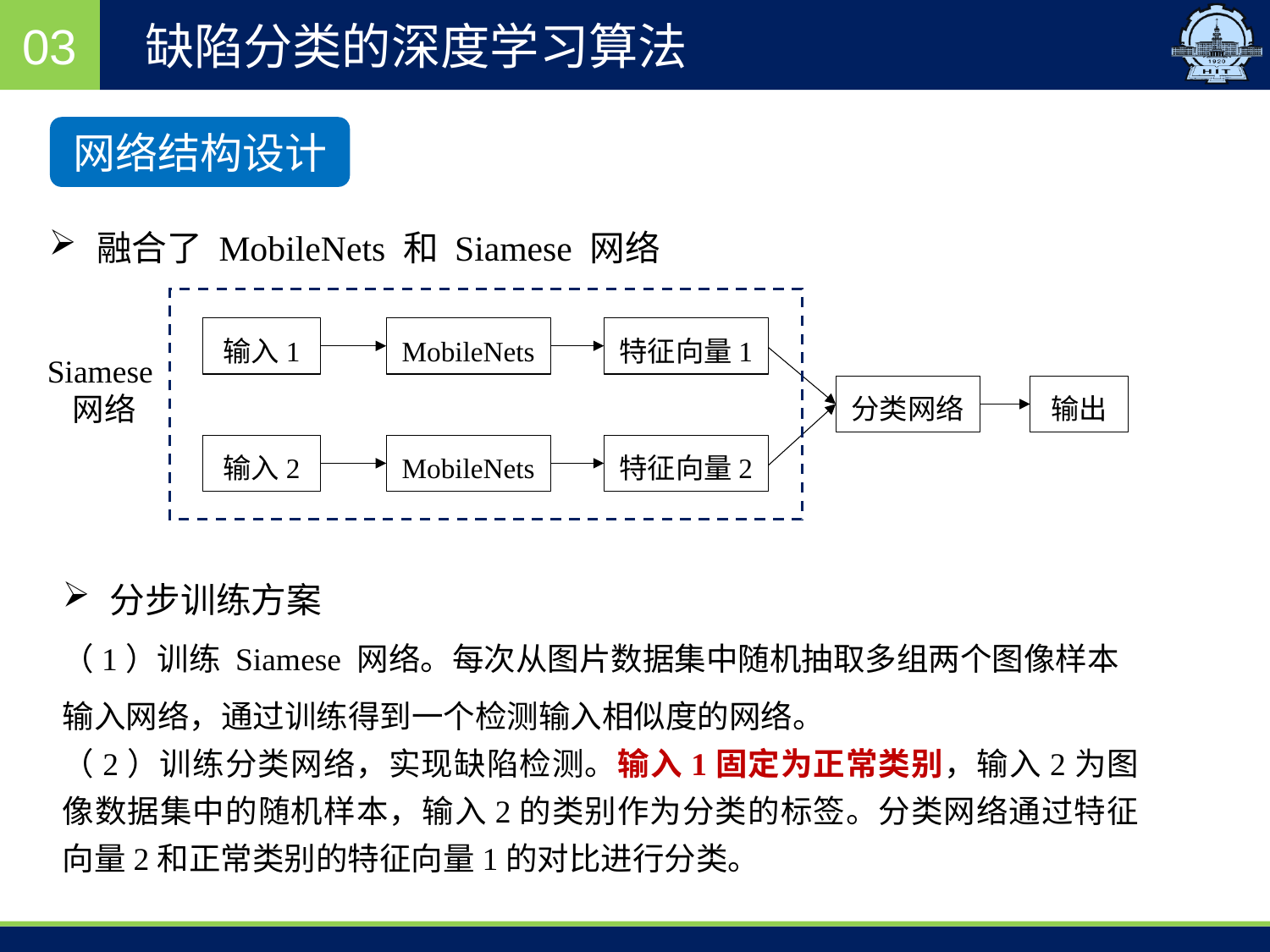

03
缺陷分类的深度学习算法
网络结构设计
融合了 MobileNets 和 Siamese 网络

输入1
MobileNets
特征向量1
分类网络
输出
输入2
MobileNets
特征向量2
Siamese
网络
分步训练方案
（1）训练 Siamese 网络。每次从图片数据集中随机抽取多组两个图像样本输入网络，通过训练得到一个检测输入相似度的网络。
（2）训练分类网络，实现缺陷检测。输入1固定为正常类别，输入2为图像数据集中的随机样本，输入2的类别作为分类的标签。分类网络通过特征向量2和正常类别的特征向量1的对比进行分类。